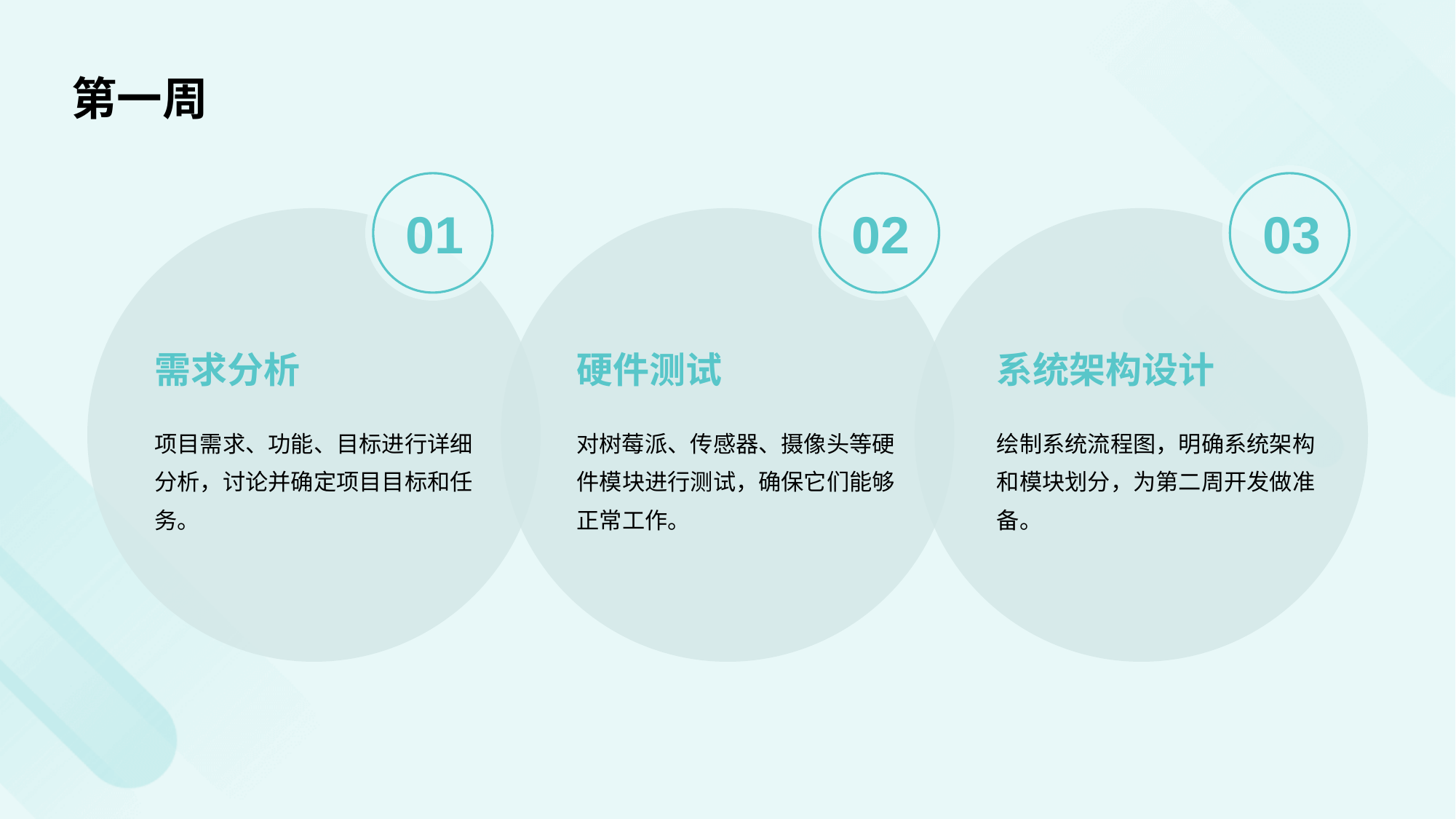

第一周

01
02
03

需求分析
硬件测试
系统架构设计
项目需求、功能、目标进行详细分析，讨论并确定项目目标和任务。
对树莓派、传感器、摄像头等硬件模块进行测试，确保它们能够正常工作。
绘制系统流程图，明确系统架构和模块划分，为第二周开发做准备。